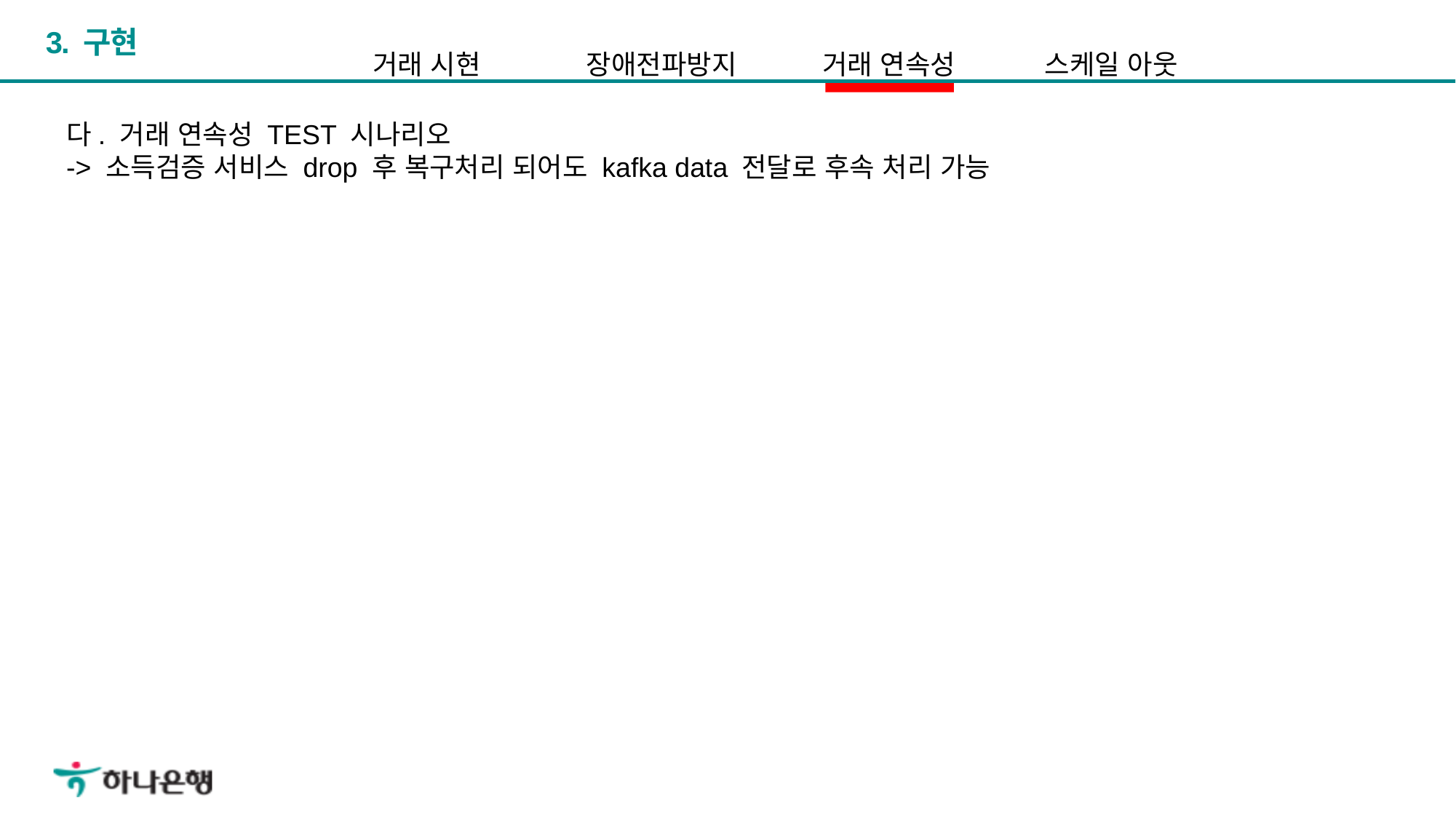

# 3. 구현
거래 시현
장애전파방지
거래 연속성
스케일 아웃

다. 거래 연속성 TEST 시나리오
-> 소득검증 서비스 drop 후 복구처리 되어도 kafka data 전달로 후속 처리 가능